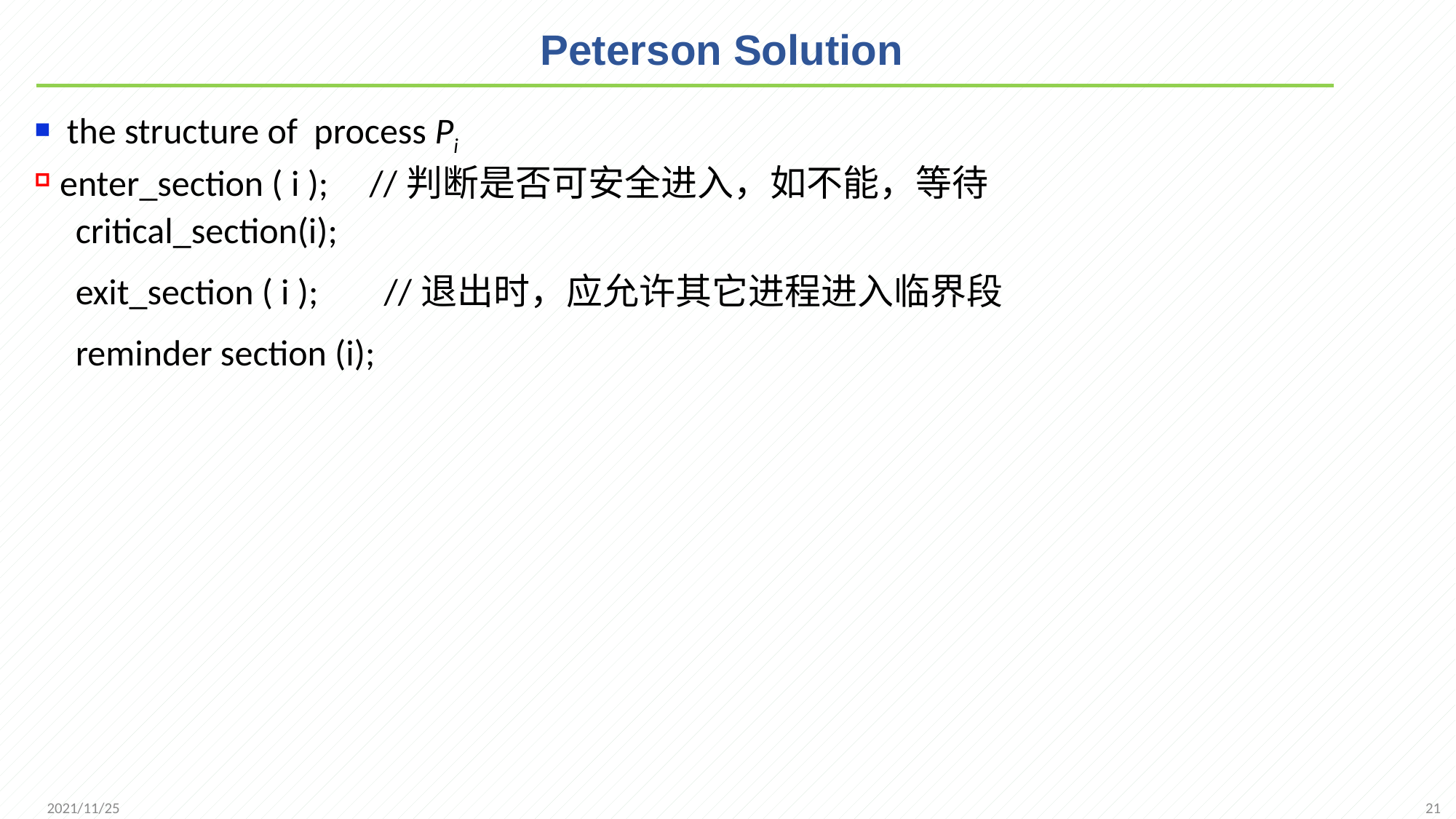

# Peterson Solution
the structure of  process Pi
 enter_section ( i );     //判断是否可安全进入，如不能，等待
     critical_section(i);
     exit_section ( i );        //退出时，应允许其它进程进入临界段
     reminder section (i);

21
2021/11/25